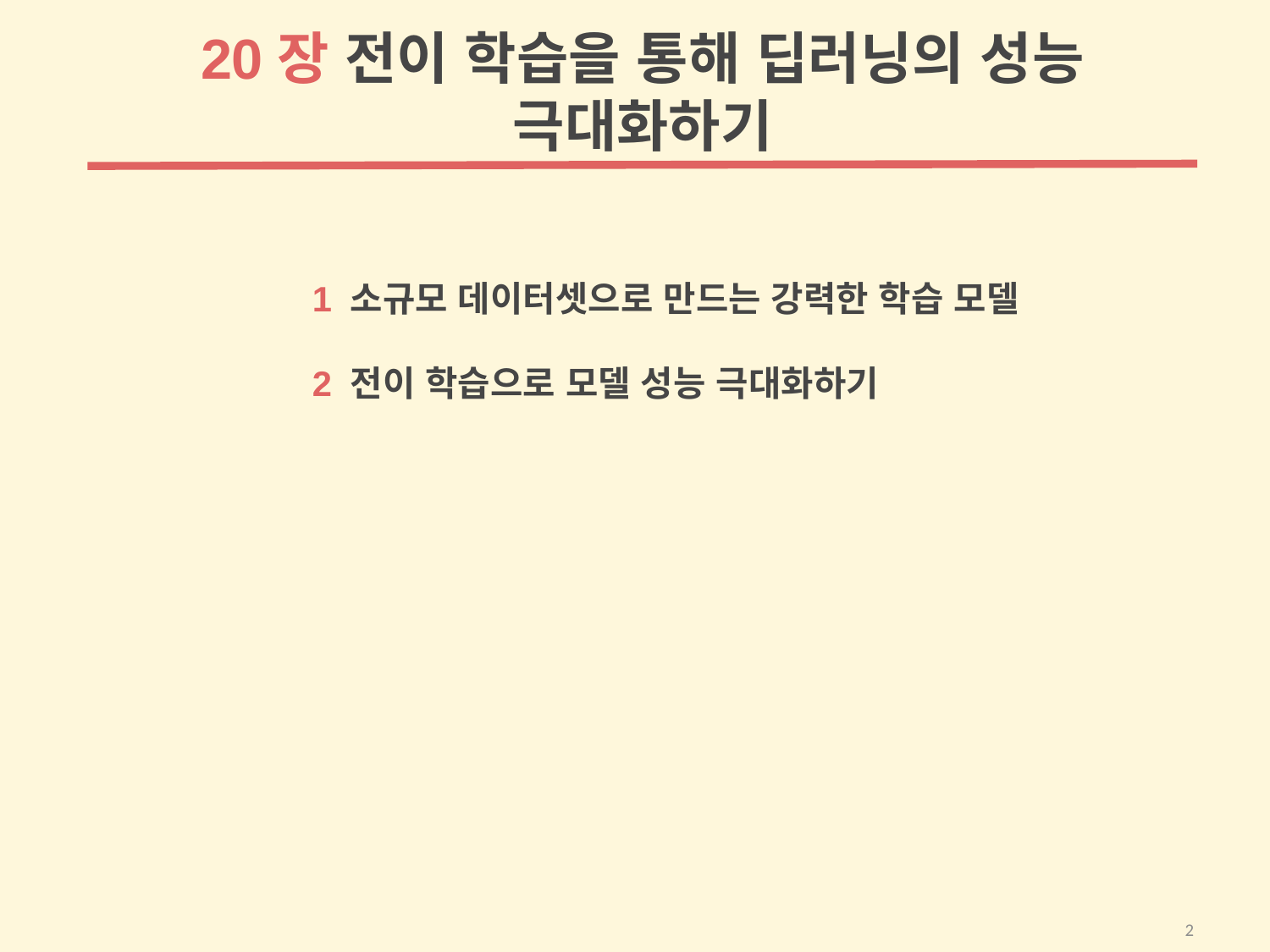

20장 전이 학습을 통해 딥러닝의 성능 극대화하기
1 소규모 데이터셋으로 만드는 강력한 학습 모델
2 전이 학습으로 모델 성능 극대화하기
2